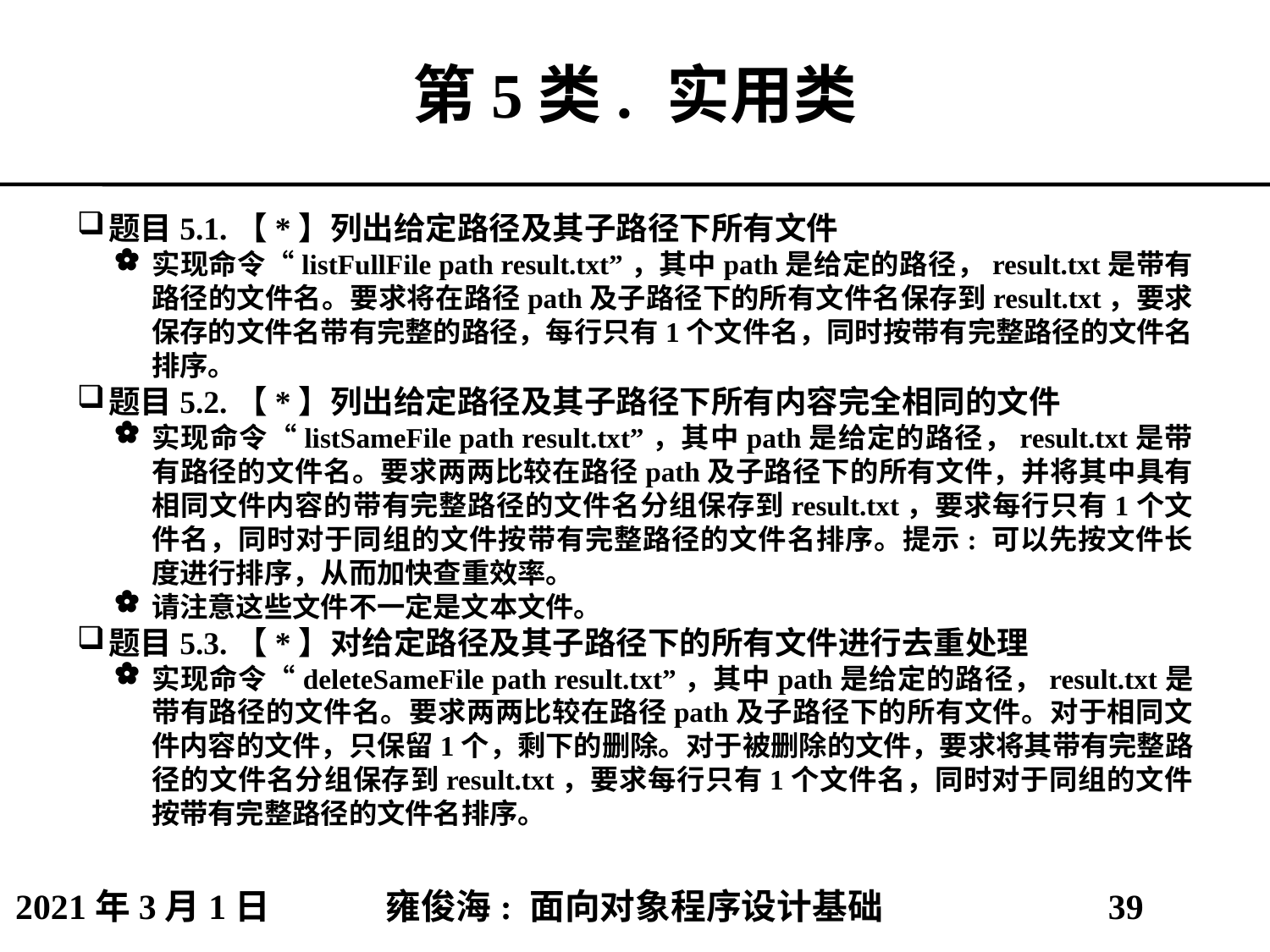

# 第5类.	实用类

题目5.1.	【*】列出给定路径及其子路径下所有文件
实现命令“listFullFile path result.txt”，其中path是给定的路径，result.txt是带有路径的文件名。要求将在路径path及子路径下的所有文件名保存到result.txt，要求保存的文件名带有完整的路径，每行只有1个文件名，同时按带有完整路径的文件名排序。
题目5.2.	【*】列出给定路径及其子路径下所有内容完全相同的文件
实现命令“listSameFile path result.txt”，其中path是给定的路径，result.txt是带有路径的文件名。要求两两比较在路径path及子路径下的所有文件，并将其中具有相同文件内容的带有完整路径的文件名分组保存到result.txt，要求每行只有1个文件名，同时对于同组的文件按带有完整路径的文件名排序。提示: 可以先按文件长度进行排序，从而加快查重效率。
请注意这些文件不一定是文本文件。
题目5.3.	【*】对给定路径及其子路径下的所有文件进行去重处理
实现命令“deleteSameFile path result.txt”，其中path是给定的路径，result.txt是带有路径的文件名。要求两两比较在路径path及子路径下的所有文件。对于相同文件内容的文件，只保留1个，剩下的删除。对于被删除的文件，要求将其带有完整路径的文件名分组保存到result.txt，要求每行只有1个文件名，同时对于同组的文件按带有完整路径的文件名排序。
2021年3月1日
雍俊海: 面向对象程序设计基础
39